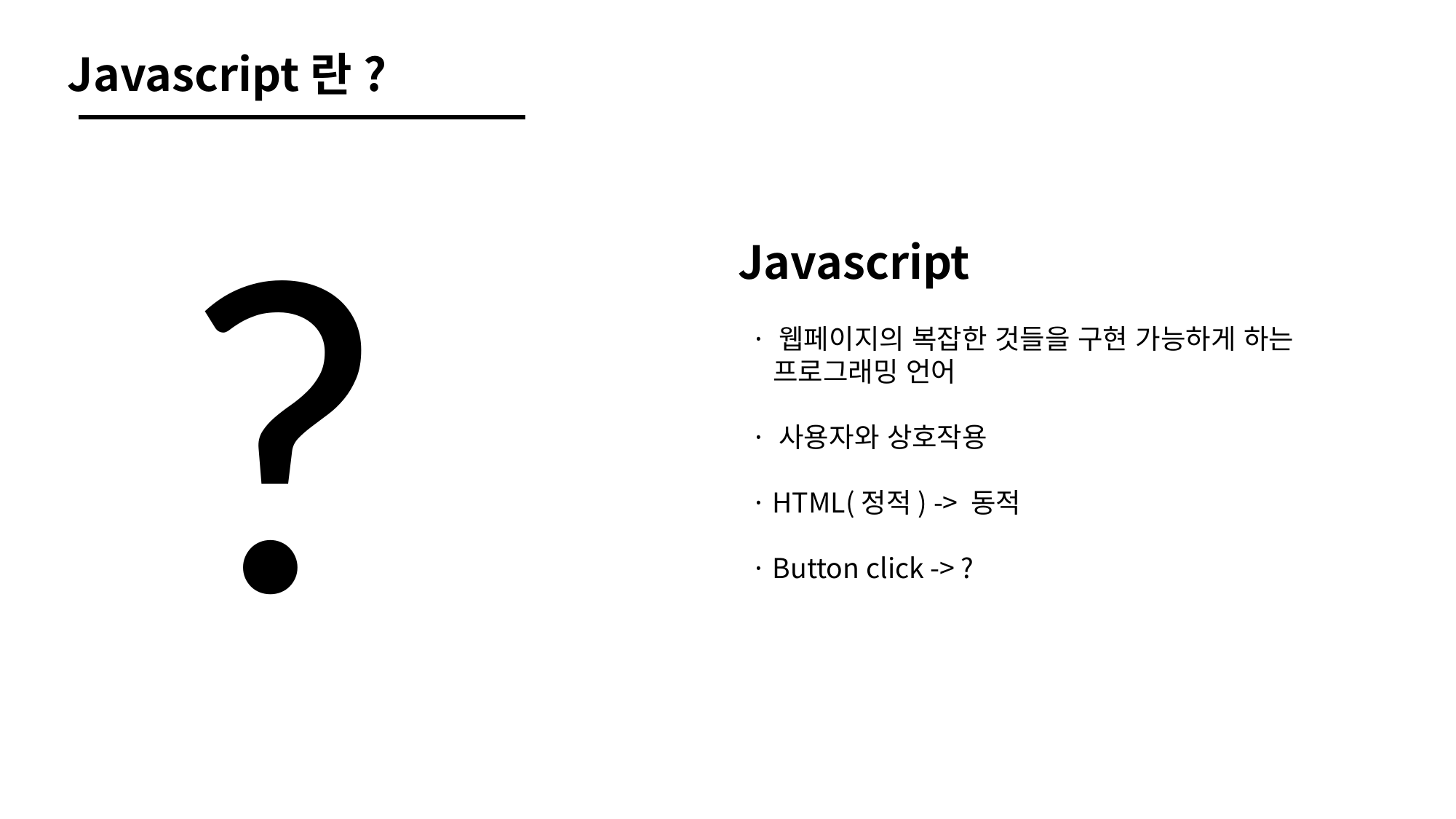

Javascript란?
?
Javascript
· 웹페이지의 복잡한 것들을 구현 가능하게 하는
  프로그래밍 언어

· 사용자와 상호작용

· HTML(정적) -> 동적

· Button click -> ?